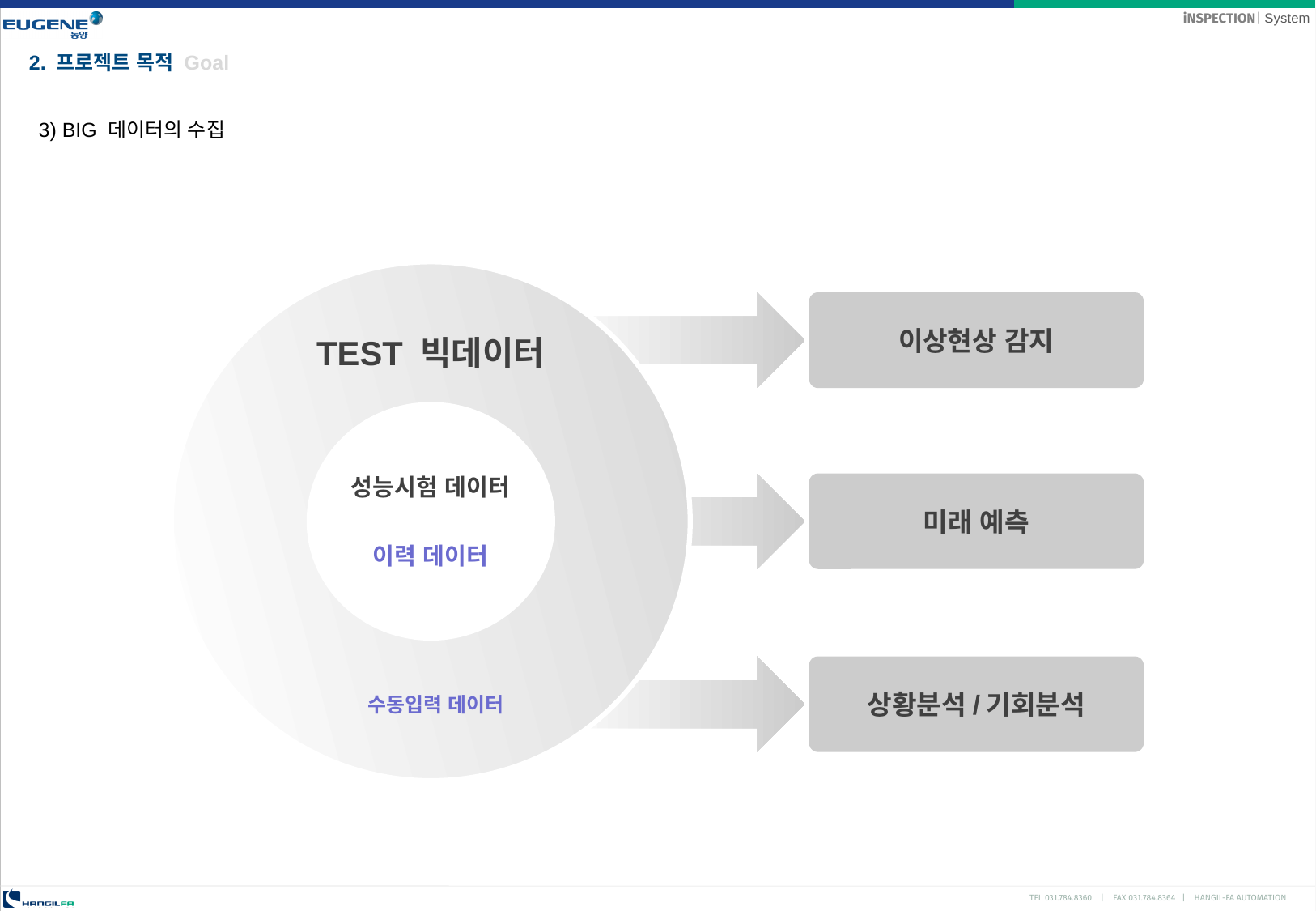

2. 프로젝트 목적 Goal
3) BIG 데이터의 수집

이상현상 감지
TEST 빅데이터

성능시험 데이터
이력 데이터

미래 예측

상황분석/기회분석
수동입력 데이터